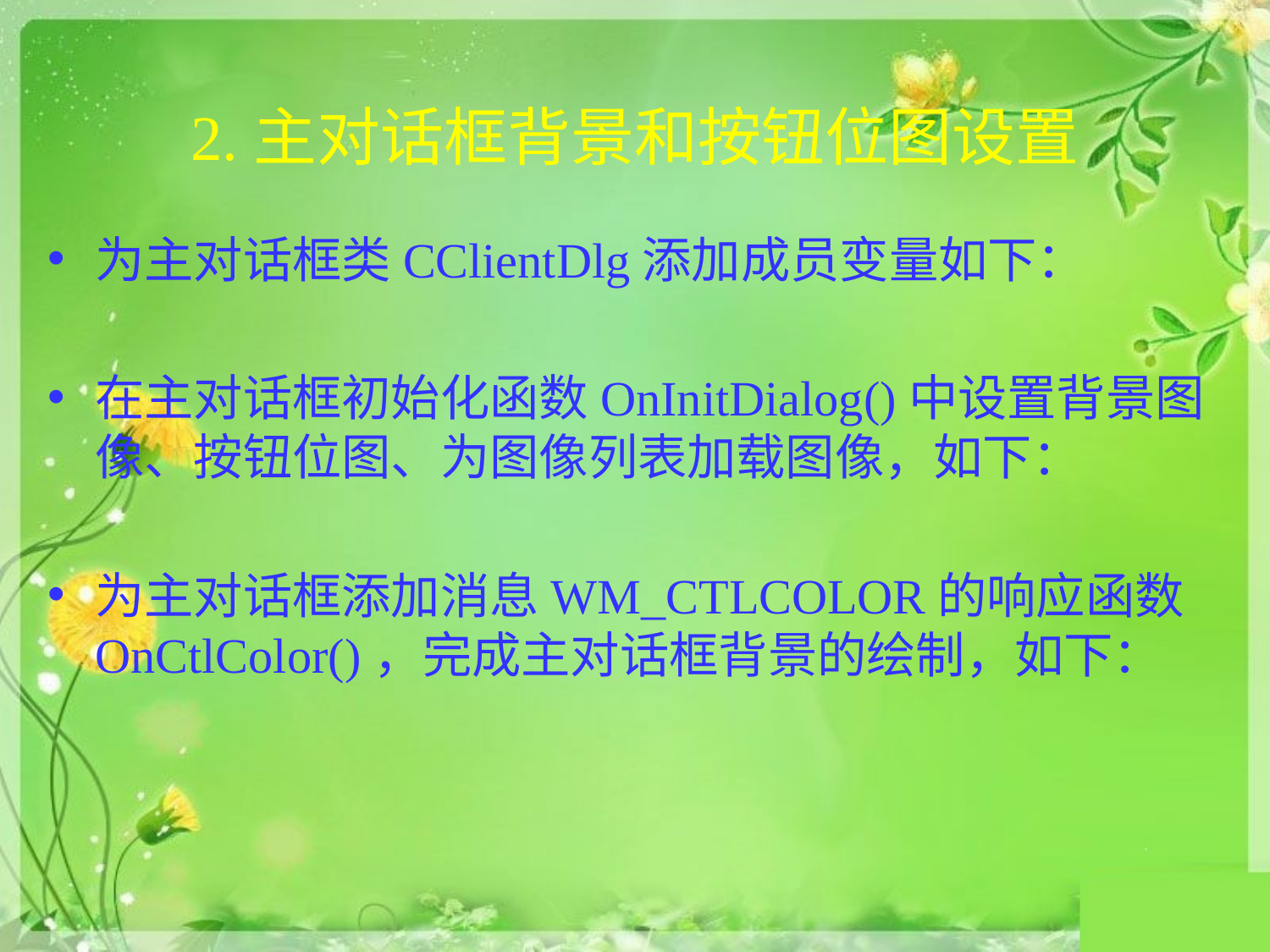

# 2.主对话框背景和按钮位图设置
为主对话框类CClientDlg添加成员变量如下：

在主对话框初始化函数OnInitDialog()中设置背景图像、按钮位图、为图像列表加载图像，如下：

为主对话框添加消息WM_CTLCOLOR的响应函数OnCtlColor()，完成主对话框背景的绘制，如下：